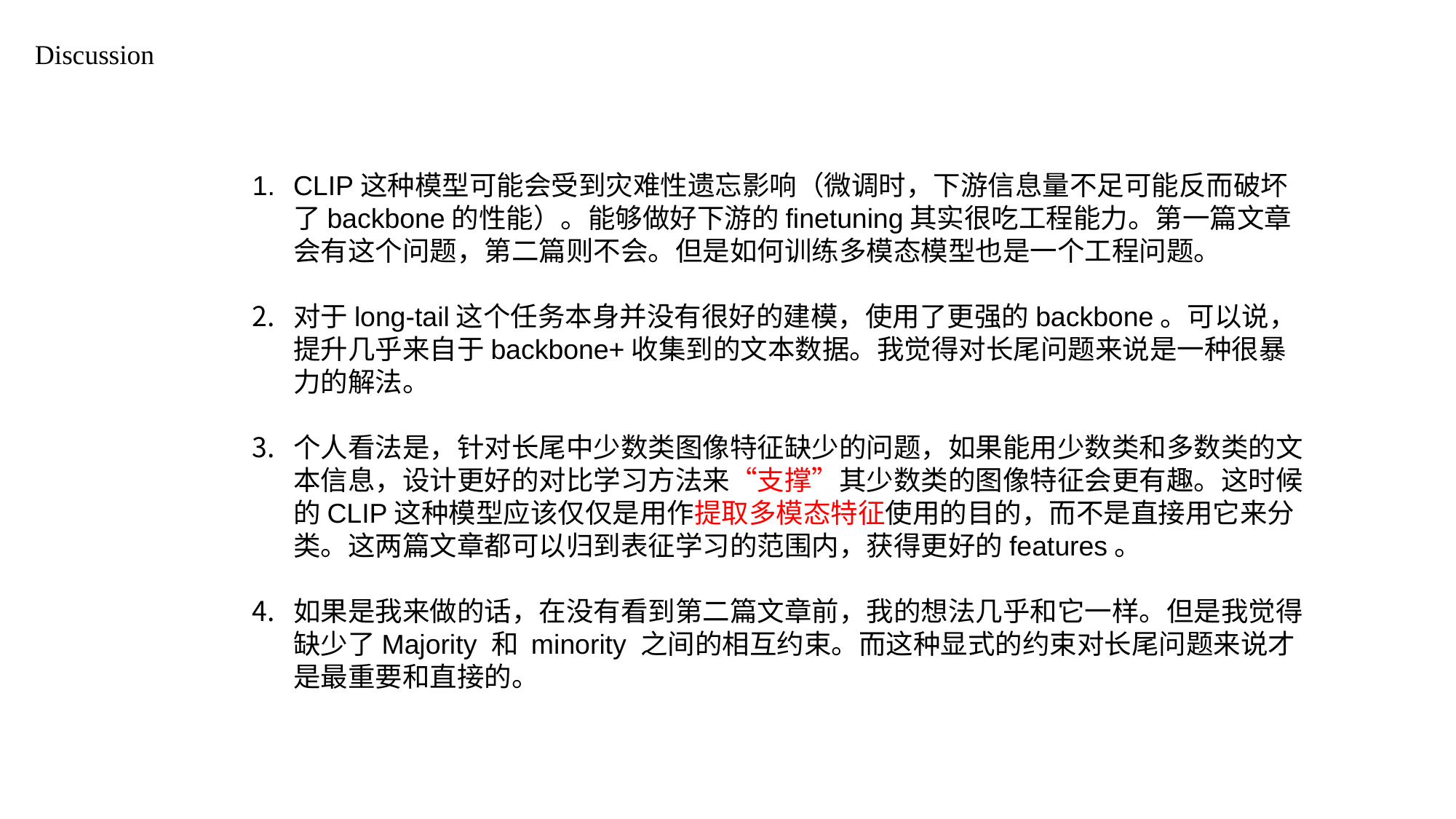

Discussion
CLIP这种模型可能会受到灾难性遗忘影响（微调时，下游信息量不足可能反而破坏了backbone的性能）。能够做好下游的finetuning其实很吃工程能力。第一篇文章会有这个问题，第二篇则不会。但是如何训练多模态模型也是一个工程问题。

对于long-tail这个任务本身并没有很好的建模，使用了更强的backbone。可以说，提升几乎来自于backbone+收集到的文本数据。我觉得对长尾问题来说是一种很暴力的解法。

个人看法是，针对长尾中少数类图像特征缺少的问题，如果能用少数类和多数类的文本信息，设计更好的对比学习方法来“支撑”其少数类的图像特征会更有趣。这时候的CLIP这种模型应该仅仅是用作提取多模态特征使用的目的，而不是直接用它来分类。这两篇文章都可以归到表征学习的范围内，获得更好的features。

如果是我来做的话，在没有看到第二篇文章前，我的想法几乎和它一样。但是我觉得缺少了Majority 和 minority 之间的相互约束。而这种显式的约束对长尾问题来说才是最重要和直接的。